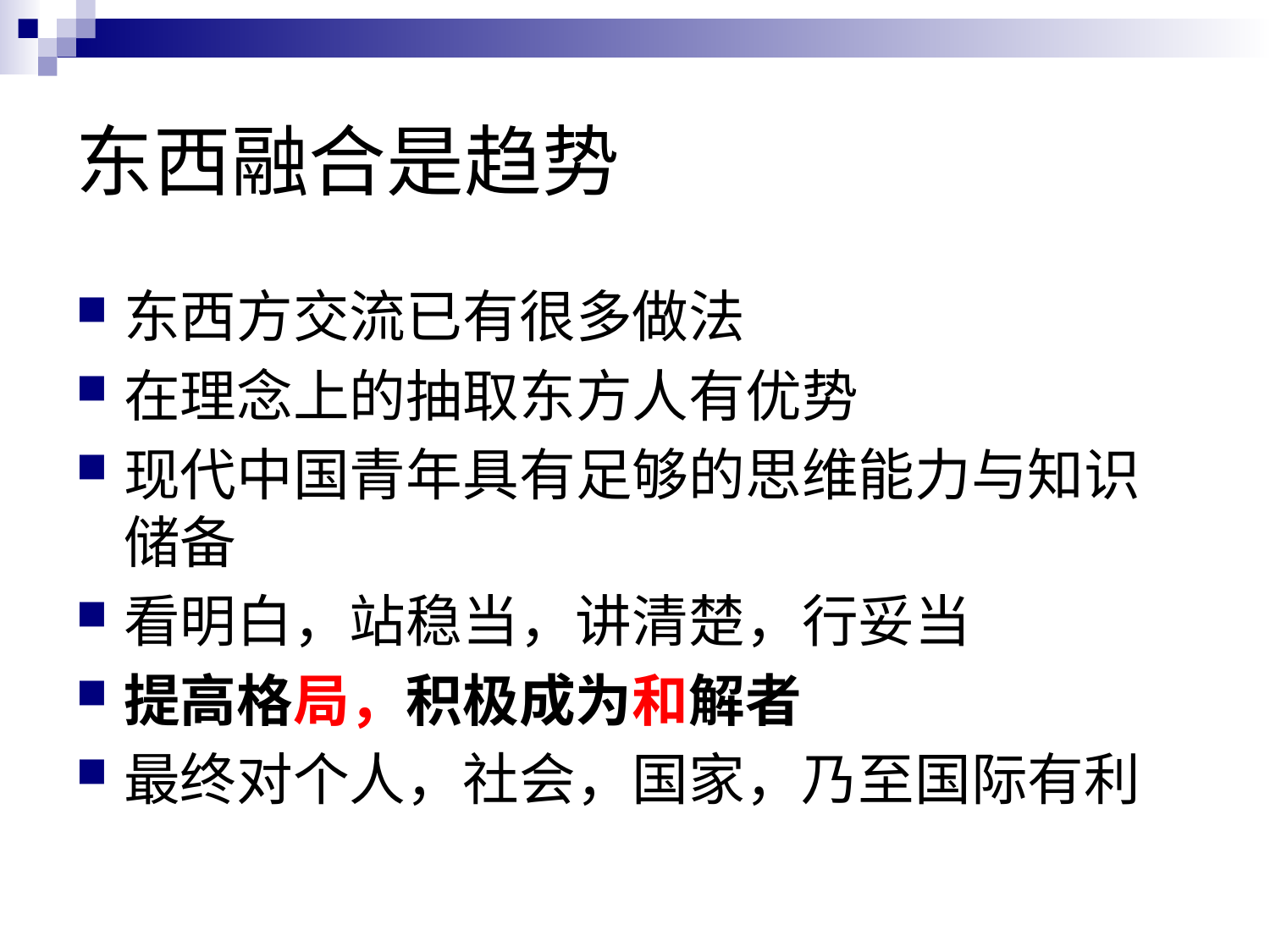

# 东西融合是趋势
东西方交流已有很多做法
在理念上的抽取东方人有优势
现代中国青年具有足够的思维能力与知识储备
看明白，站稳当，讲清楚，行妥当
提高格局，积极成为和解者
最终对个人，社会，国家，乃至国际有利